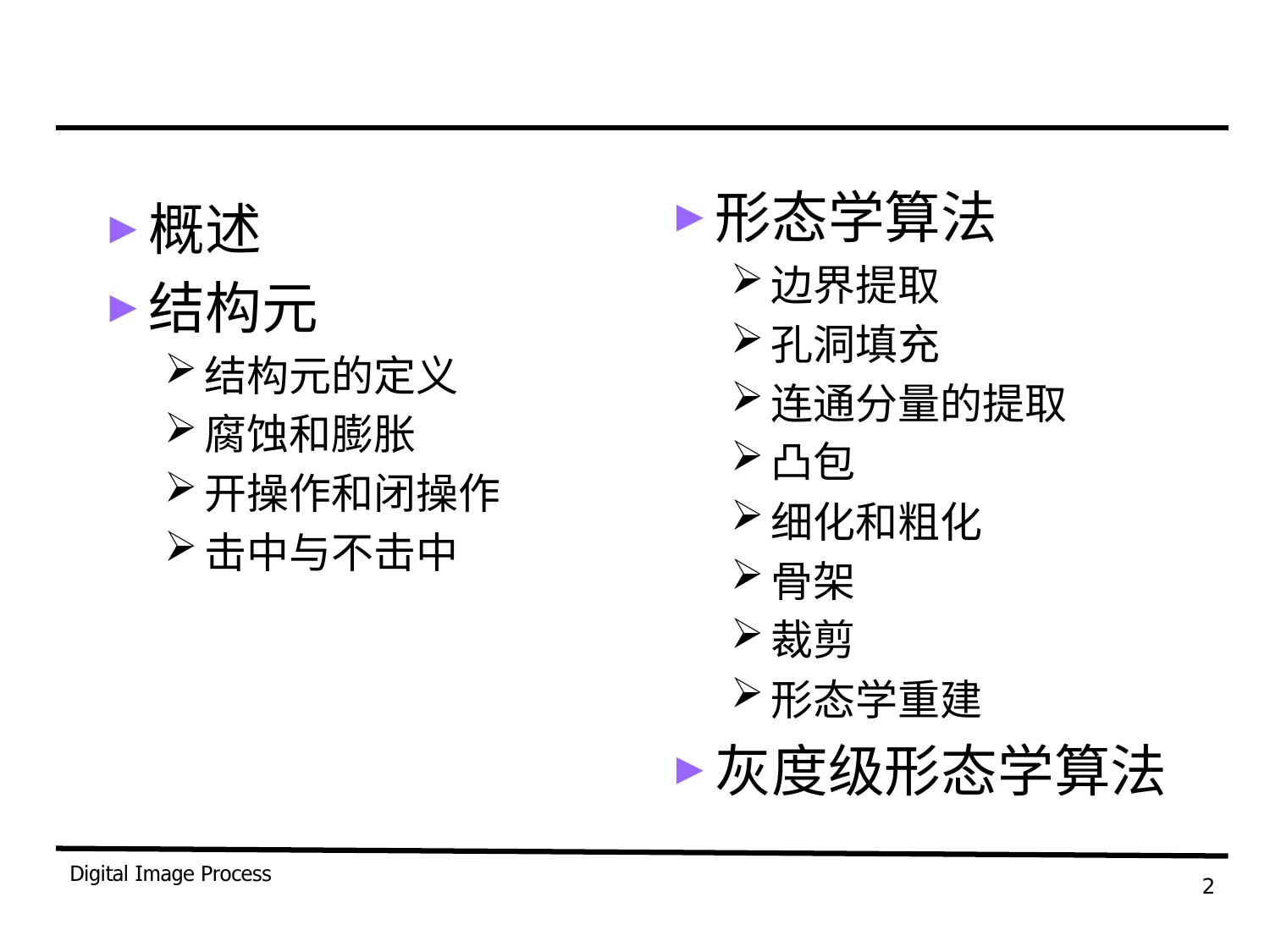

形态学算法
边界提取
孔洞填充
连通分量的提取
凸包
细化和粗化
骨架
裁剪
形态学重建
灰度级形态学算法
概述
结构元
结构元的定义
腐蚀和膨胀
开操作和闭操作
击中与不击中
Digital Image Process
2